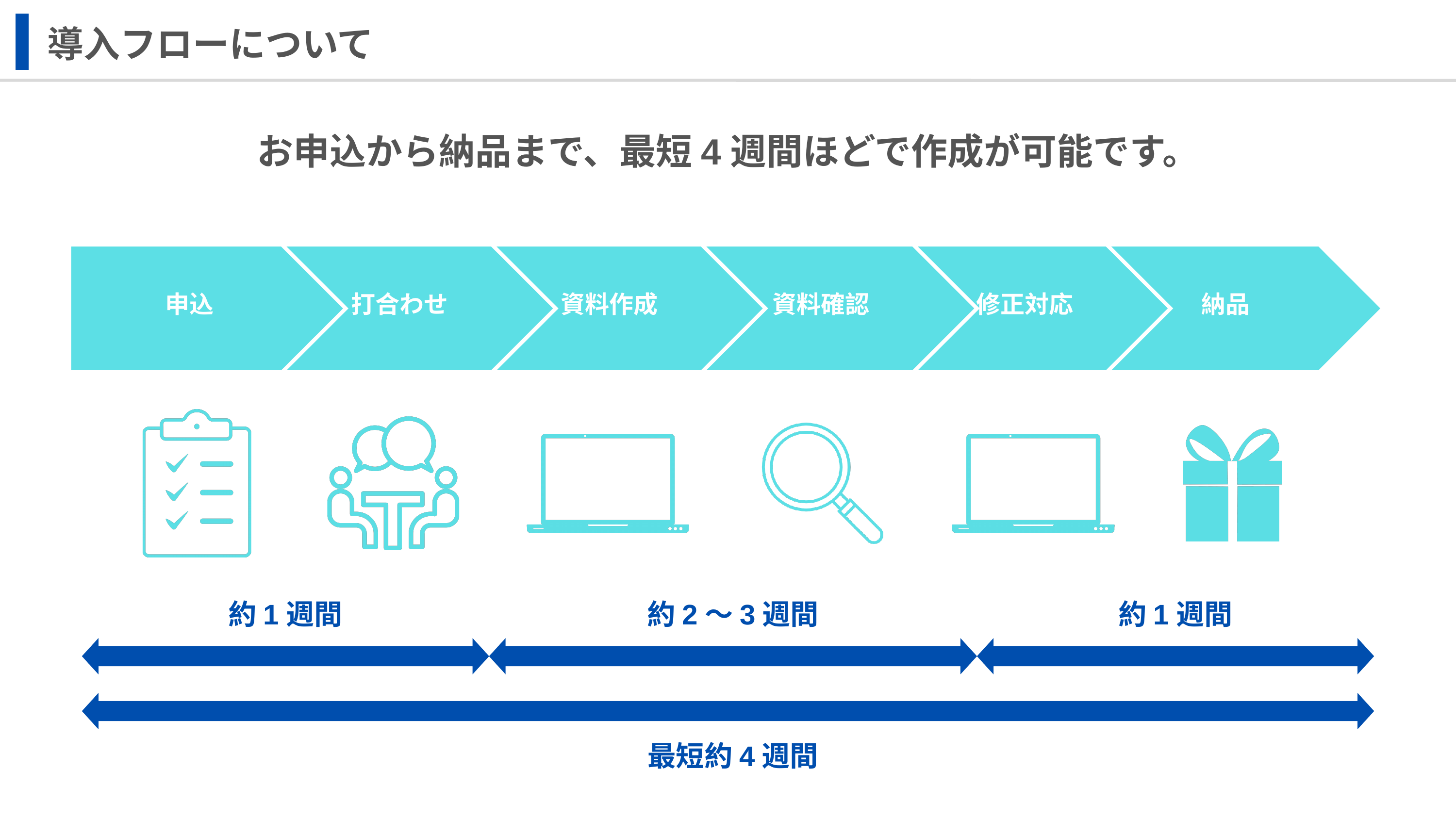

導入フローについて

お申込から納品まで、最短4週間ほどで作成が可能です。

申込

打合わせ

資料作成

資料確認

修正対応

納品

約1週間
約2〜3週間
約1週間

最短約4週間